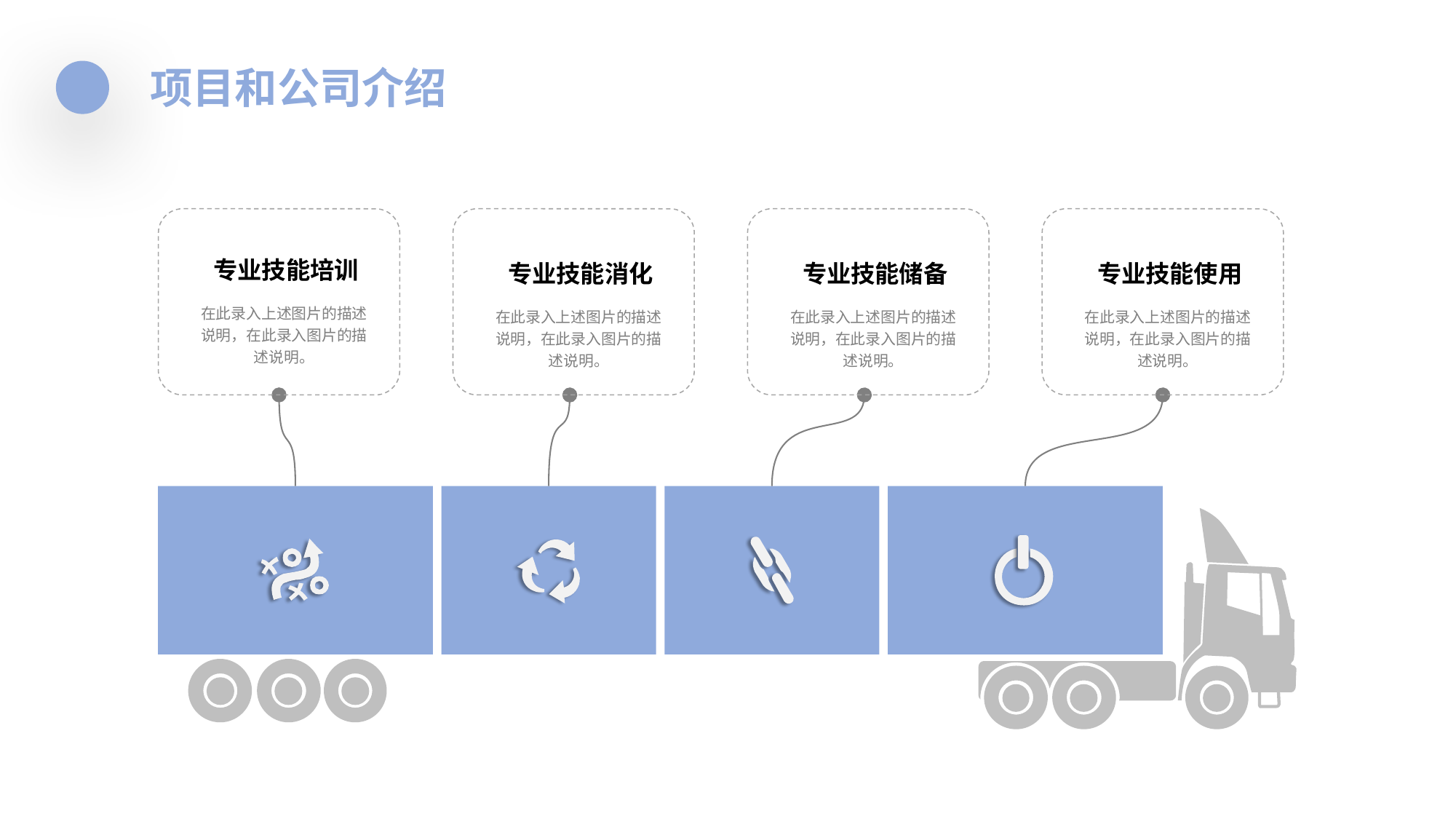

项目和公司介绍

专业技能培训
专业技能消化
专业技能储备
专业技能使用
在此录入上述图片的描述说明，在此录入图片的描述说明。
在此录入上述图片的描述说明，在此录入图片的描述说明。
在此录入上述图片的描述说明，在此录入图片的描述说明。
在此录入上述图片的描述说明，在此录入图片的描述说明。